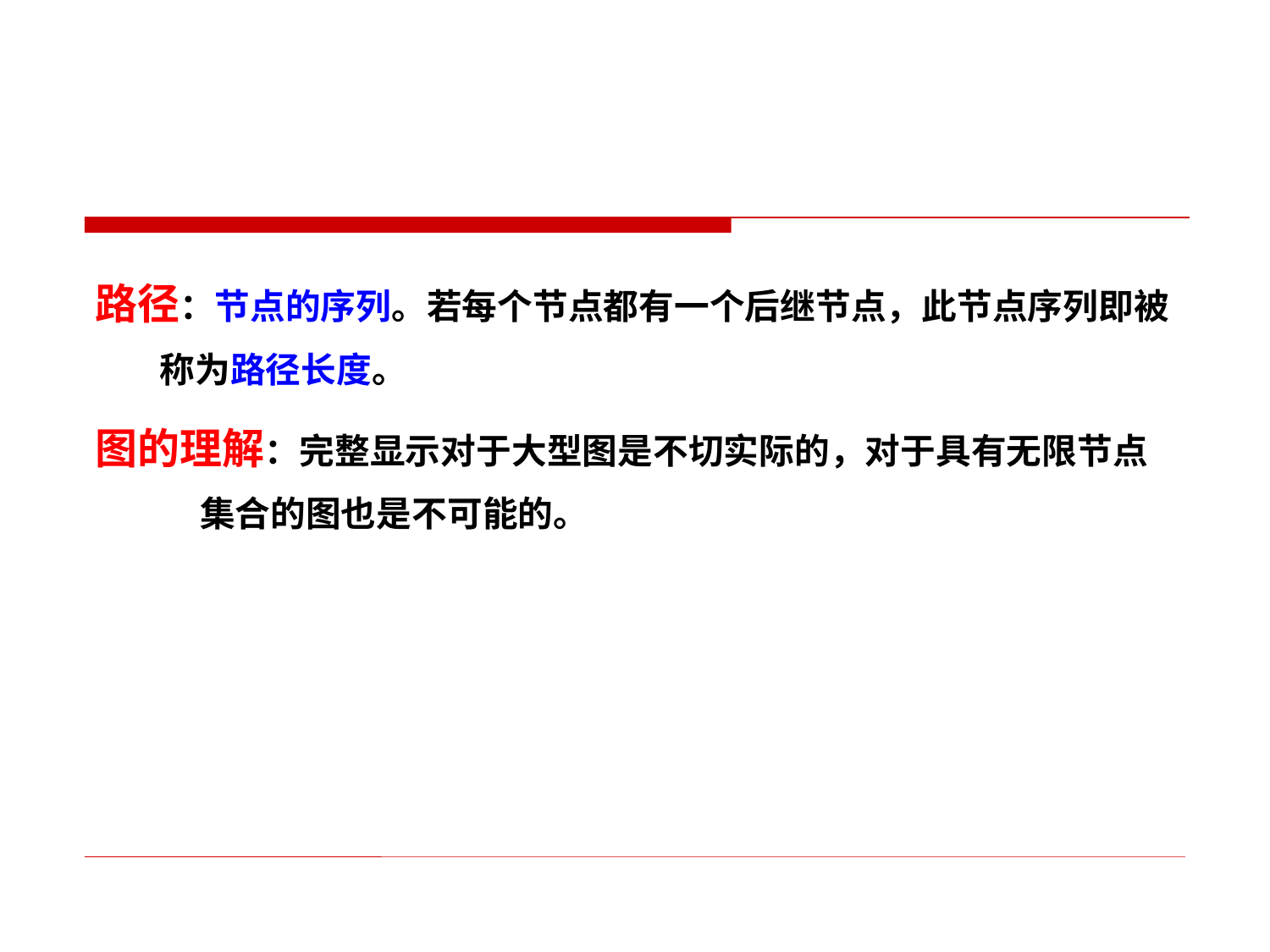

路径：节点的序列。若每个节点都有一个后继节点，此节点序列即被
       称为路径长度。
图的理解：完整显示对于大型图是不切实际的，对于具有无限节点
            集合的图也是不可能的。